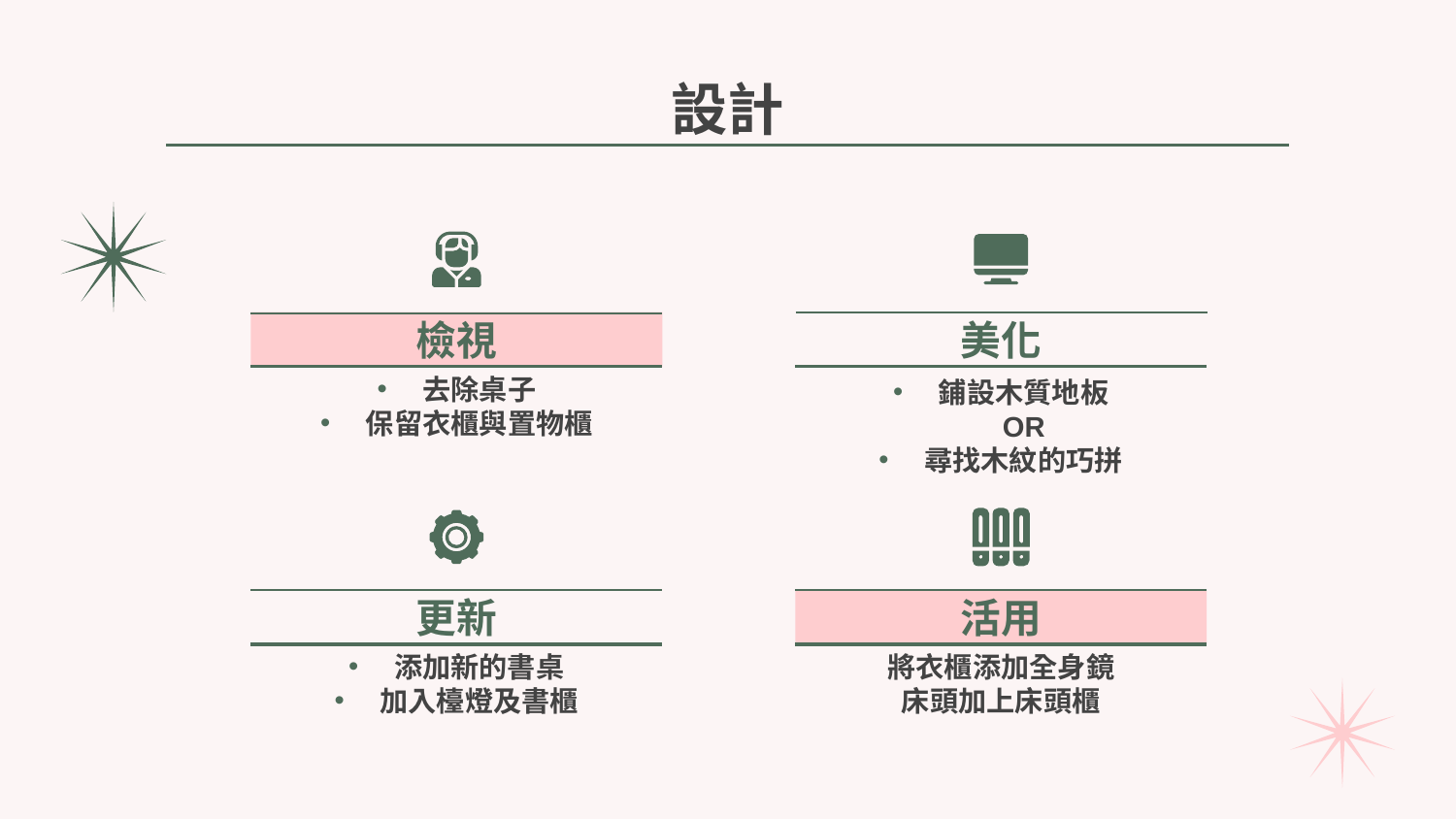

設計

# 檢視
美化
鋪設木質地板
OR
尋找木紋的巧拼
去除桌子
保留衣櫃與置物櫃

更新
活用
添加新的書桌
加入檯燈及書櫃
將衣櫃添加全身鏡
床頭加上床頭櫃